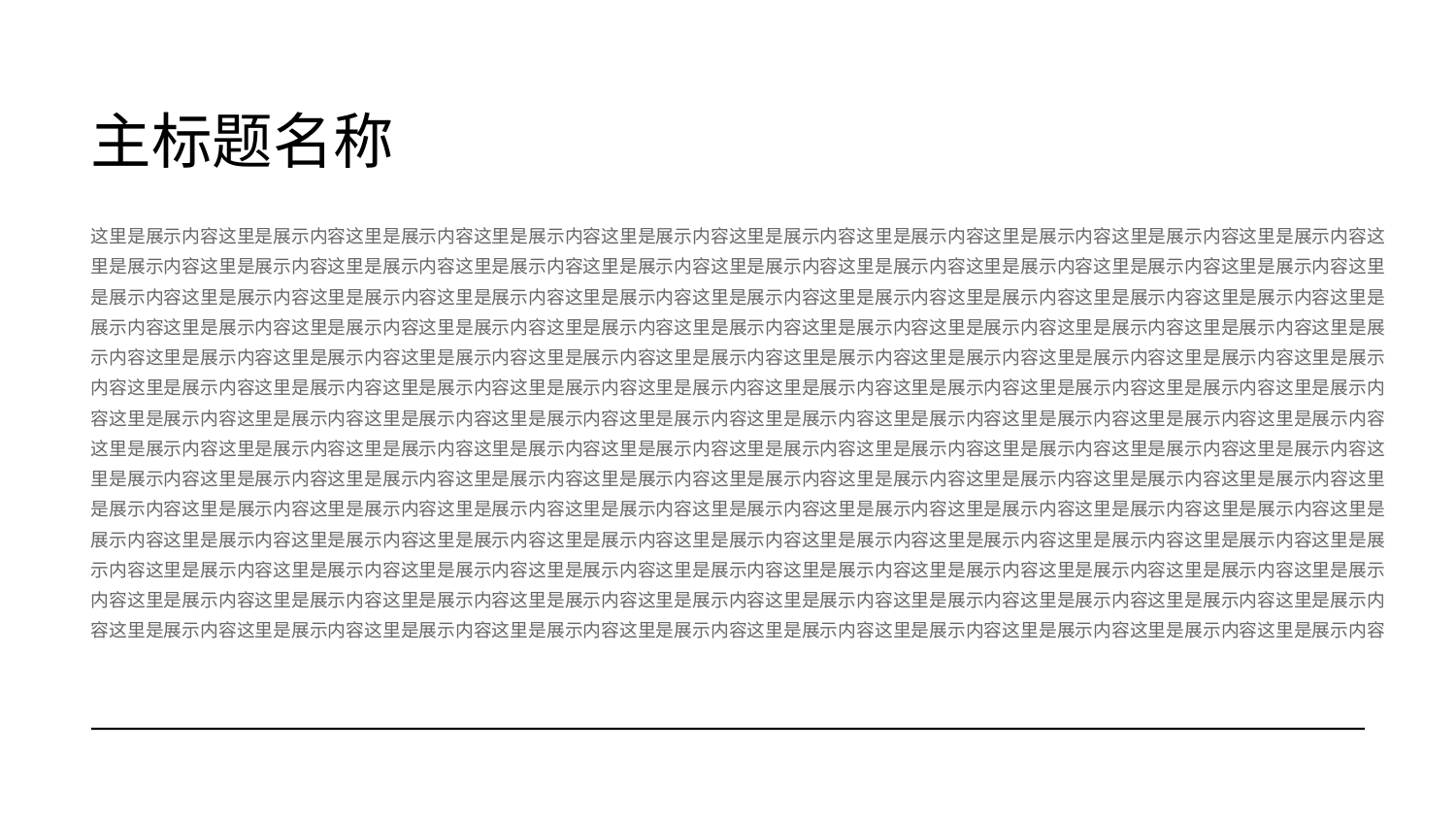

主标题名称

这里是展示内容这里是展示内容这里是展示内容这里是展示内容这里是展示内容这里是展示内容这里是展示内容这里是展示内容这里是展示内容这里是展示内容这里是展示内容这里是展示内容这里是展示内容这里是展示内容这里是展示内容这里是展示内容这里是展示内容这里是展示内容这里是展示内容这里是展示内容这里是展示内容这里是展示内容这里是展示内容这里是展示内容这里是展示内容这里是展示内容这里是展示内容这里是展示内容这里是展示内容这里是展示内容这里是展示内容这里是展示内容这里是展示内容这里是展示内容这里是展示内容这里是展示内容这里是展示内容这里是展示内容这里是展示内容这里是展示内容这里是展示内容这里是展示内容这里是展示内容这里是展示内容这里是展示内容这里是展示内容这里是展示内容这里是展示内容这里是展示内容这里是展示内容这里是展示内容这里是展示内容这里是展示内容这里是展示内容这里是展示内容这里是展示内容这里是展示内容这里是展示内容这里是展示内容这里是展示内容这里是展示内容这里是展示内容这里是展示内容这里是展示内容这里是展示内容这里是展示内容这里是展示内容这里是展示内容这里是展示内容这里是展示内容这里是展示内容这里是展示内容这里是展示内容这里是展示内容这里是展示内容这里是展示内容这里是展示内容这里是展示内容这里是展示内容这里是展示内容这里是展示内容这里是展示内容这里是展示内容这里是展示内容这里是展示内容这里是展示内容这里是展示内容这里是展示内容这里是展示内容这里是展示内容这里是展示内容这里是展示内容这里是展示内容这里是展示内容这里是展示内容这里是展示内容这里是展示内容这里是展示内容这里是展示内容这里是展示内容这里是展示内容这里是展示内容这里是展示内容这里是展示内容这里是展示内容这里是展示内容这里是展示内容这里是展示内容这里是展示内容这里是展示内容这里是展示内容这里是展示内容这里是展示内容这里是展示内容这里是展示内容这里是展示内容这里是展示内容这里是展示内容这里是展示内容这里是展示内容这里是展示内容这里是展示内容这里是展示内容这里是展示内容这里是展示内容这里是展示内容这里是展示内容这里是展示内容这里是展示内容这里是展示内容这里是展示内容这里是展示内容这里是展示内容这里是展示内容这里是展示内容这里是展示内容这里是展示内容这里是展示内容这里是展示内容这里是展示内容这里是展示内容这里是展示内容